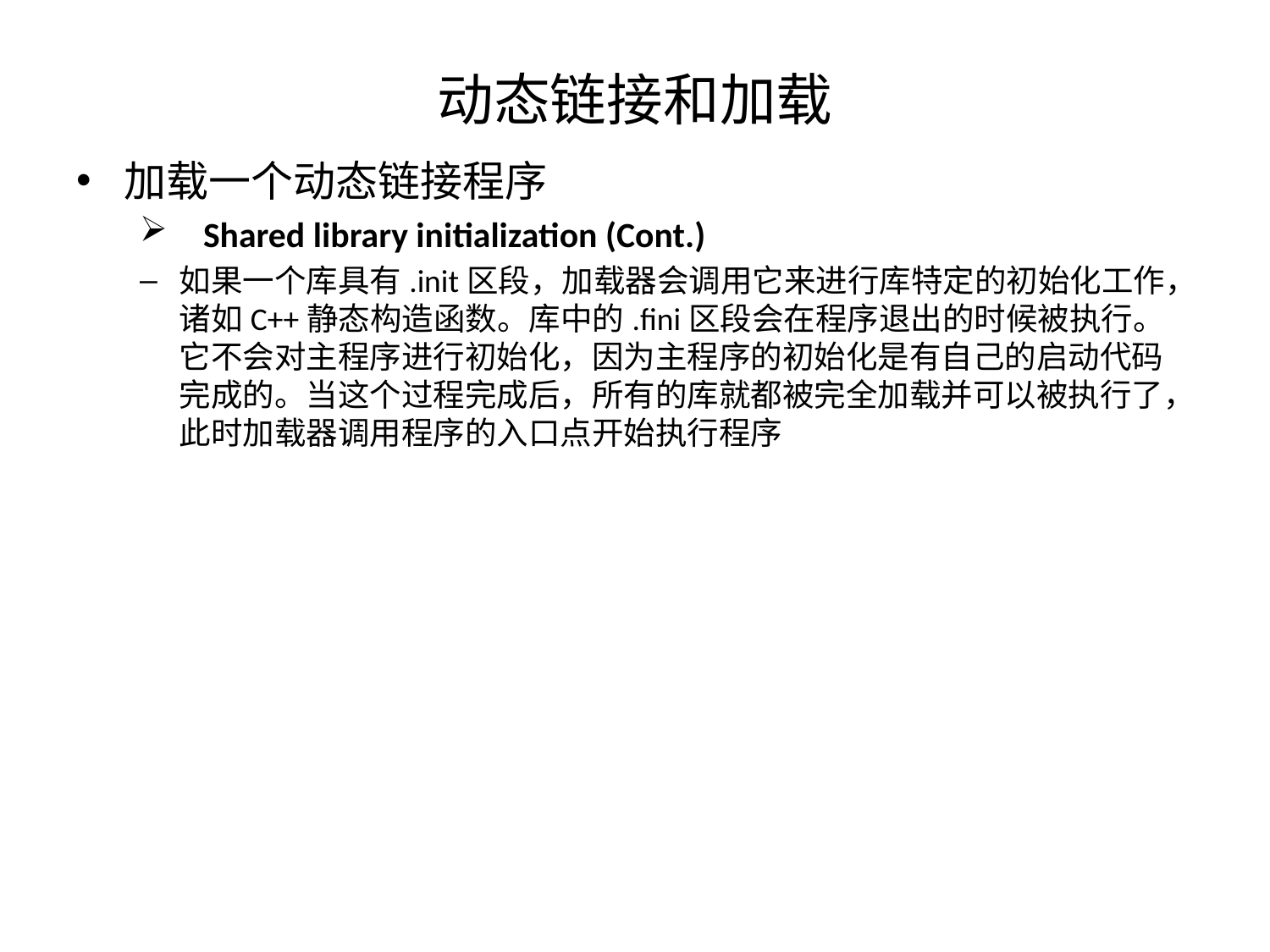

# 动态链接和加载
加载一个动态链接程序
Shared library initialization (Cont.)
如果一个库具有.init区段，加载器会调用它来进行库特定的初始化工作，诸如C++静态构造函数。库中的.fini区段会在程序退出的时候被执行。它不会对主程序进行初始化，因为主程序的初始化是有自己的启动代码完成的。当这个过程完成后，所有的库就都被完全加载并可以被执行了，此时加载器调用程序的入口点开始执行程序